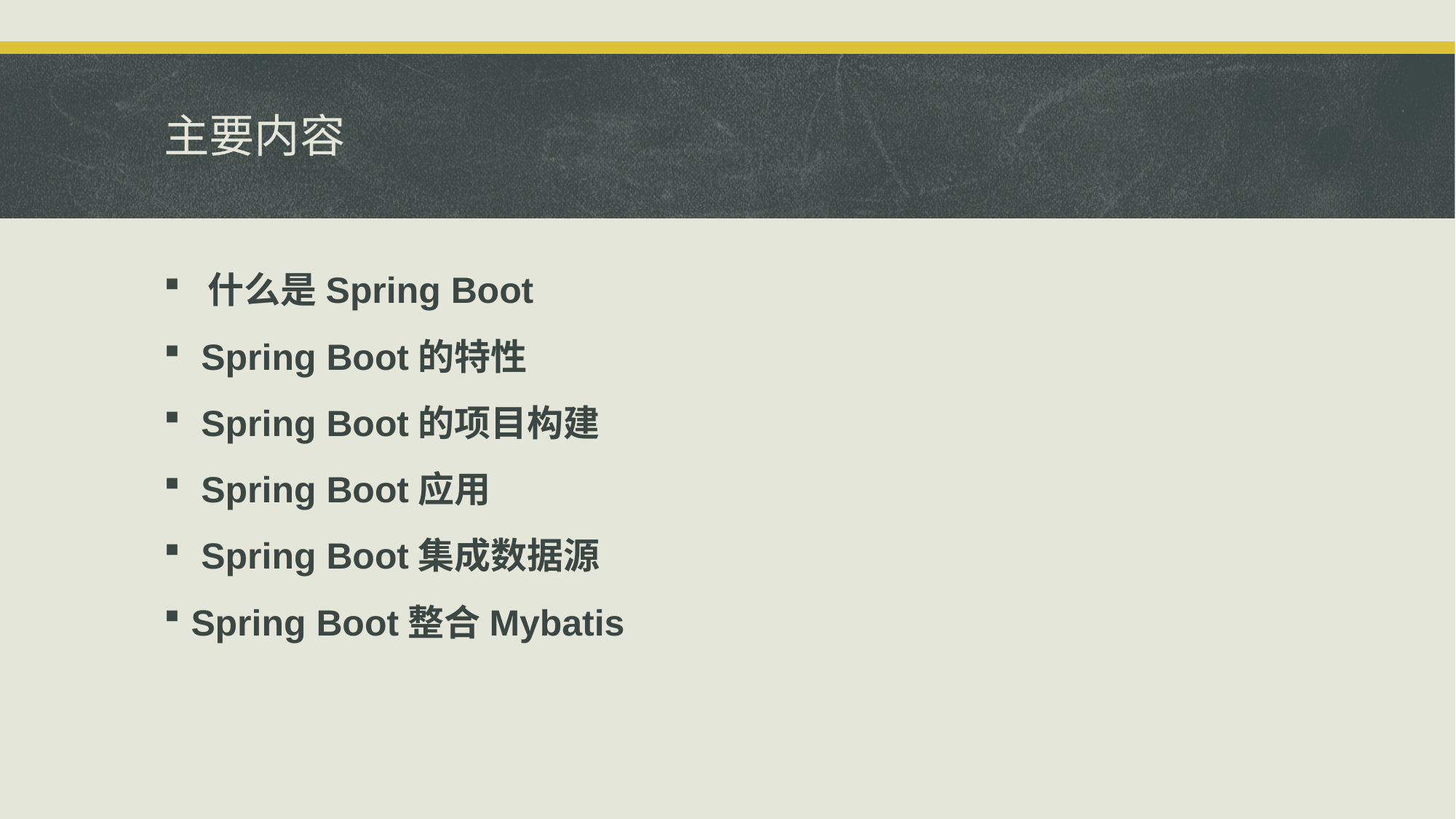

# 主要内容
 什么是Spring Boot
 Spring Boot的特性
 Spring Boot的项目构建
 Spring Boot应用
 Spring Boot集成数据源
Spring Boot整合Mybatis